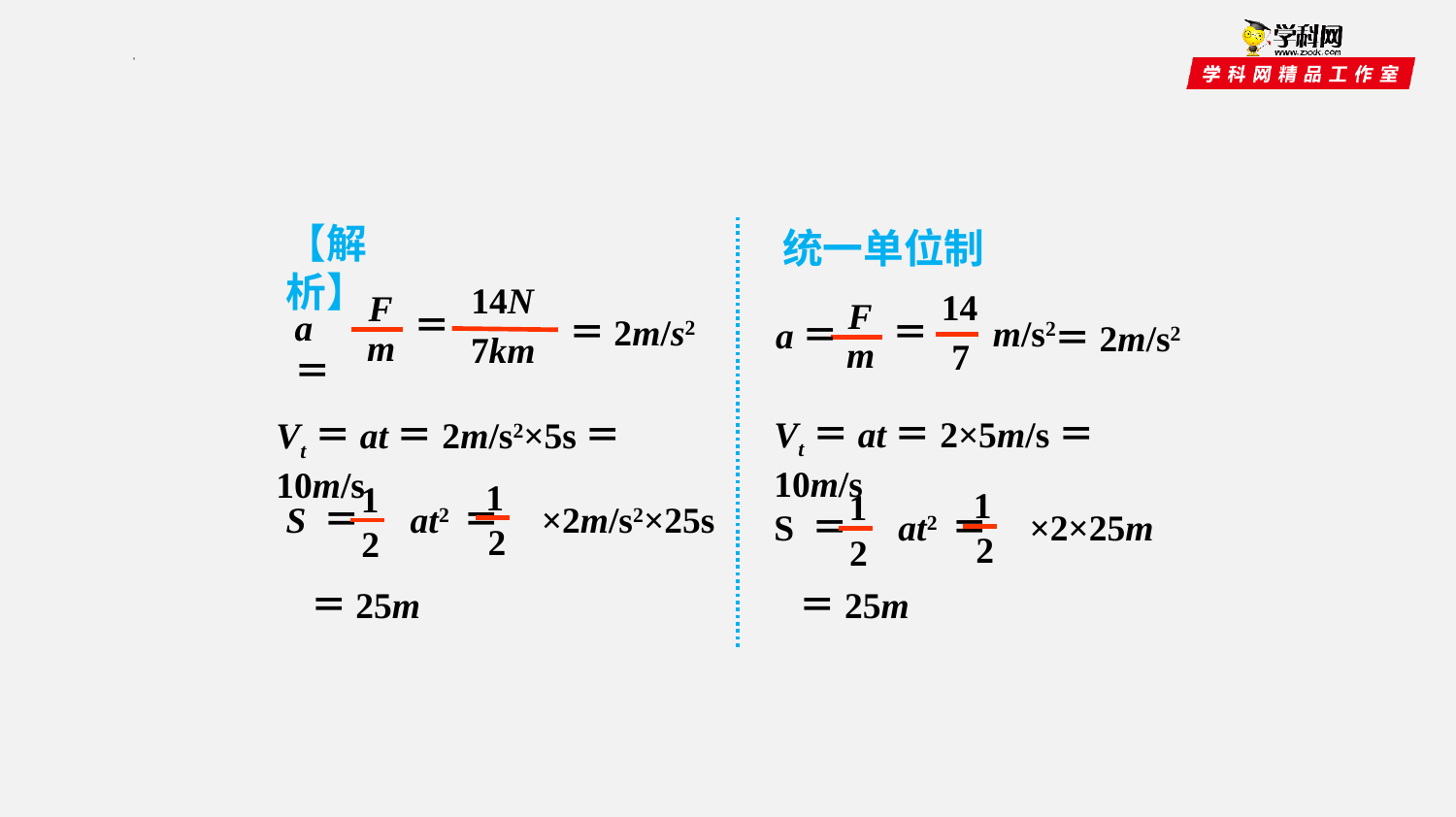

【解析】
统一单位制
14N
F
＝
a＝
＝2m/s2
m
7km
14
F
＝
m/s2
a＝
＝2m/s2
m
7

Vt＝at＝2×5m/s＝10m/s
Vt＝at＝2m/s2×5s＝10m/s
1
1
S ＝     at2 ＝    ×2m/s2×25s
2
2
＝25m
1
1
S ＝     at2 ＝    ×2×25m
2
2
＝25m